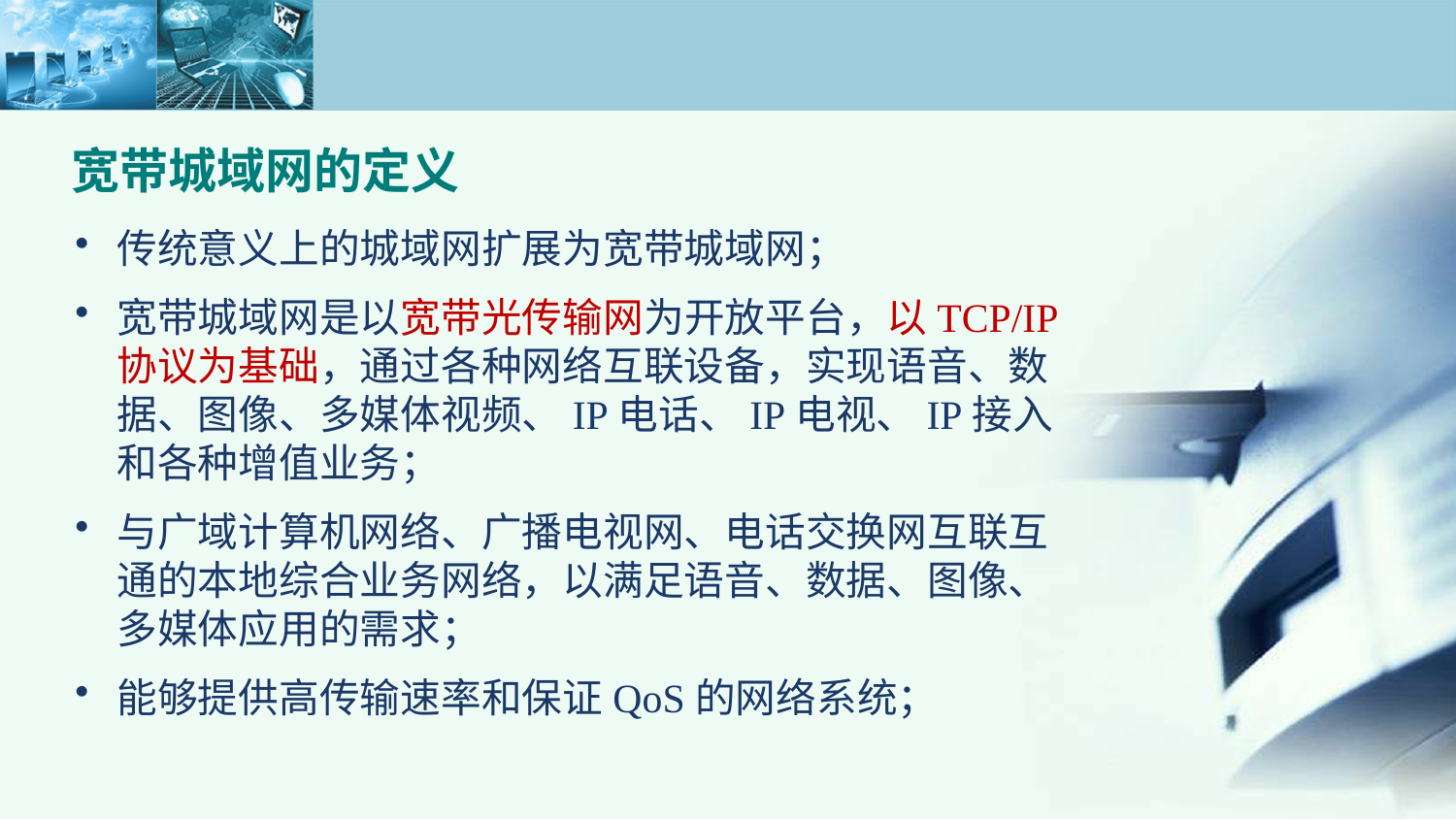

宽带城域网的定义
传统意义上的城域网扩展为宽带城域网；
宽带城域网是以宽带光传输网为开放平台，以TCP/IP协议为基础，通过各种网络互联设备，实现语音、数据、图像、多媒体视频、IP电话、IP电视、IP接入和各种增值业务；
与广域计算机网络、广播电视网、电话交换网互联互通的本地综合业务网络，以满足语音、数据、图像、多媒体应用的需求；
能够提供高传输速率和保证QoS的网络系统；